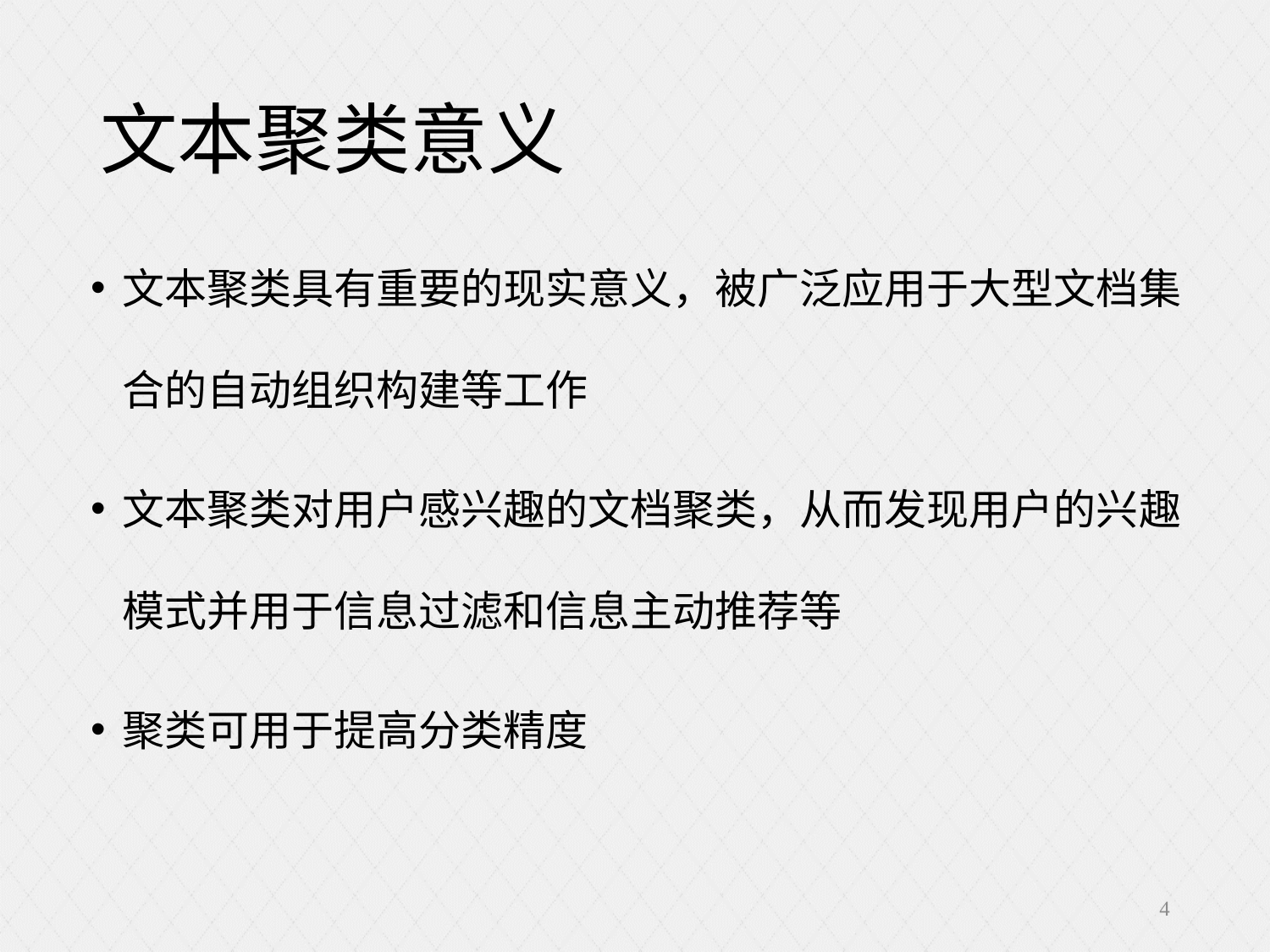

# 文本聚类意义
文本聚类具有重要的现实意义，被广泛应用于大型文档集合的自动组织构建等工作
文本聚类对用户感兴趣的文档聚类，从而发现用户的兴趣模式并用于信息过滤和信息主动推荐等
聚类可用于提高分类精度
4